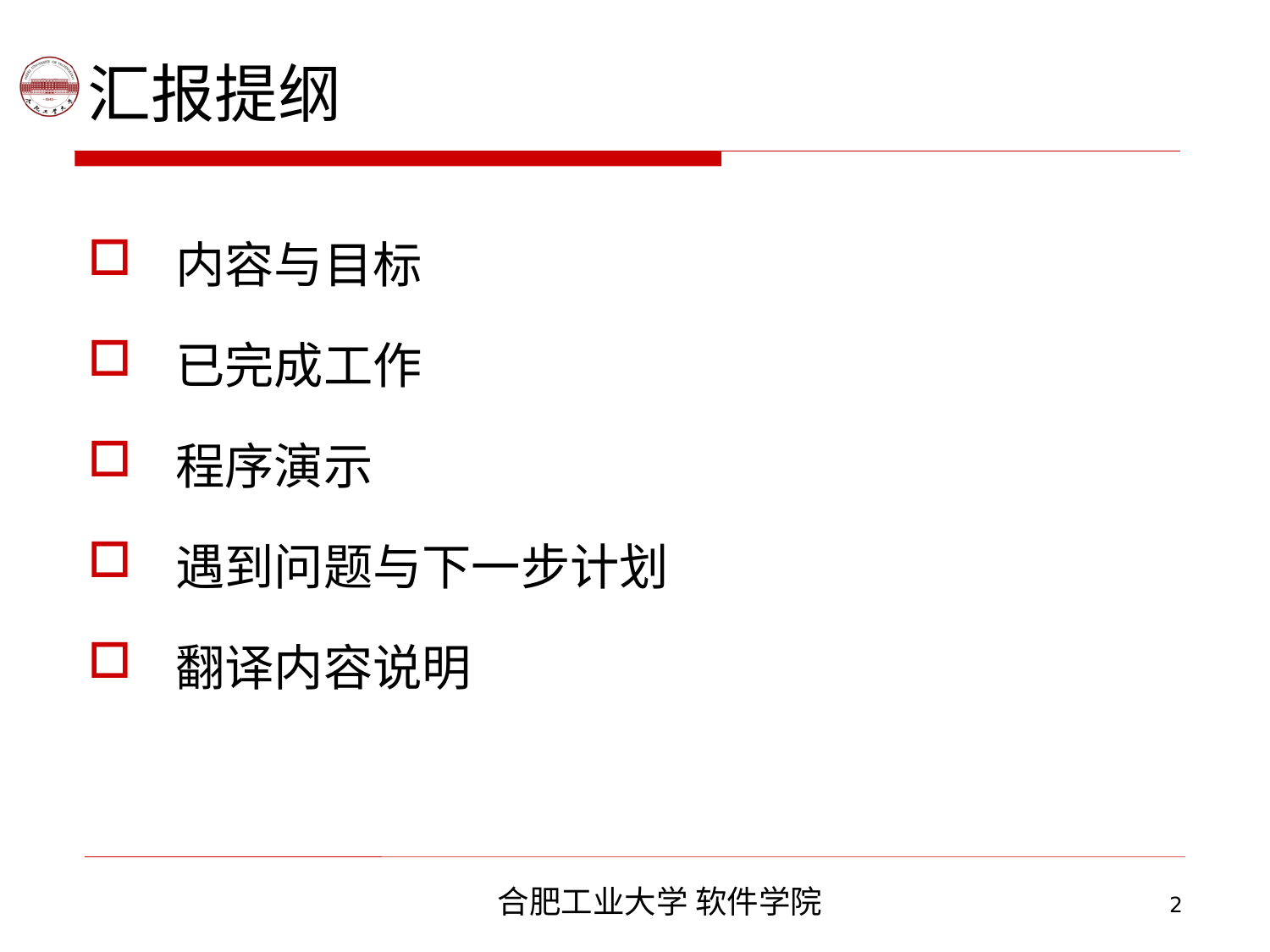

汇报提纲
 内容与目标
 已完成工作
 程序演示
 遇到问题与下一步计划
 翻译内容说明